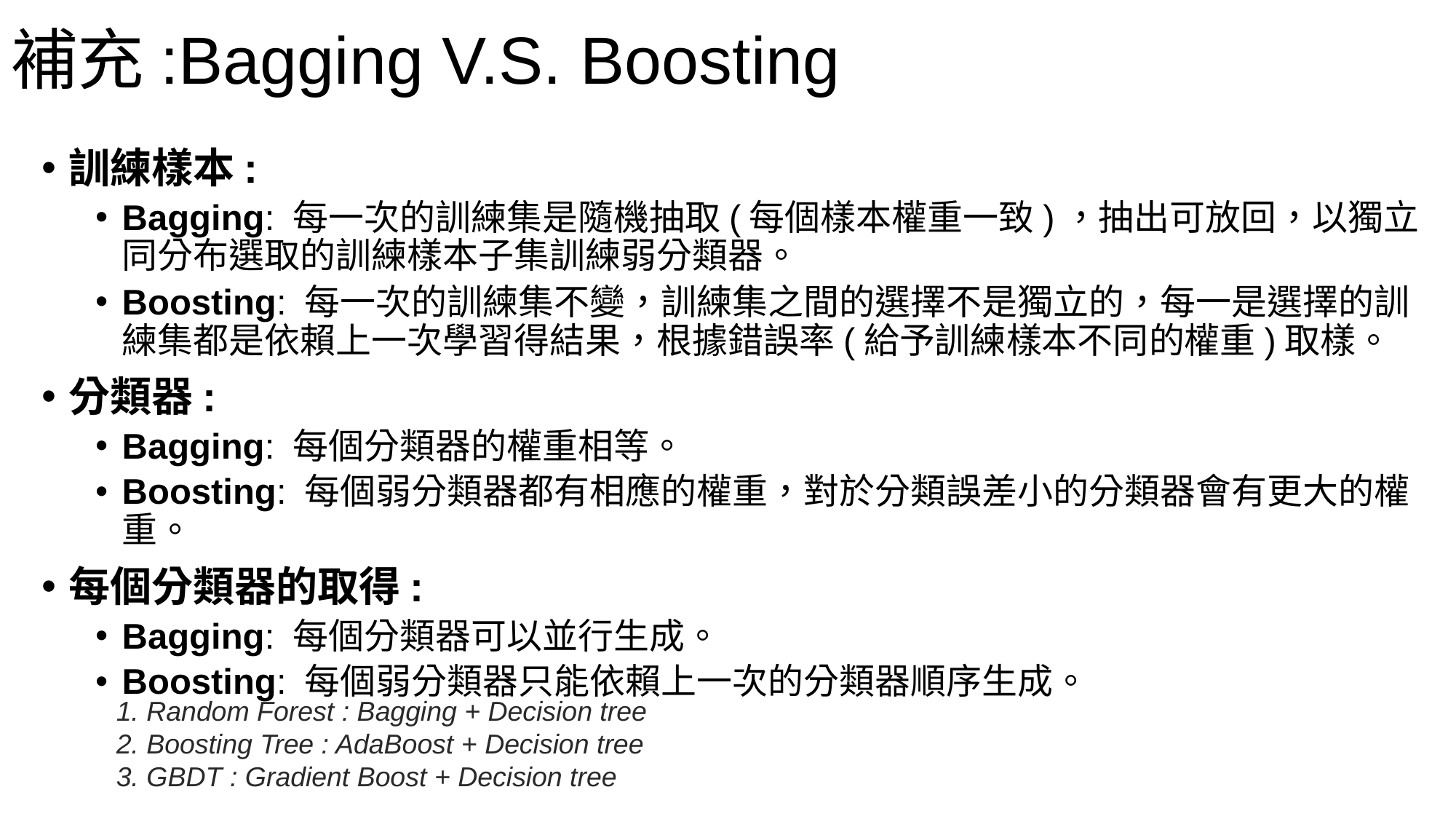

# 補充:Bagging V.S. Boosting
訓練樣本:
Bagging: 每一次的訓練集是隨機抽取(每個樣本權重一致)，抽出可放回，以獨立同分布選取的訓練樣本子集訓練弱分類器。
Boosting: 每一次的訓練集不變，訓練集之間的選擇不是獨立的，每一是選擇的訓練集都是依賴上一次學習得結果，根據錯誤率(給予訓練樣本不同的權重)取樣。
分類器:
Bagging: 每個分類器的權重相等。
Boosting: 每個弱分類器都有相應的權重，對於分類誤差小的分類器會有更大的權重。
每個分類器的取得:
Bagging: 每個分類器可以並行生成。
Boosting: 每個弱分類器只能依賴上一次的分類器順序生成。

1. Random Forest : Bagging + Decision tree
2. Boosting Tree : AdaBoost + Decision tree
3. GBDT : Gradient Boost + Decision tree